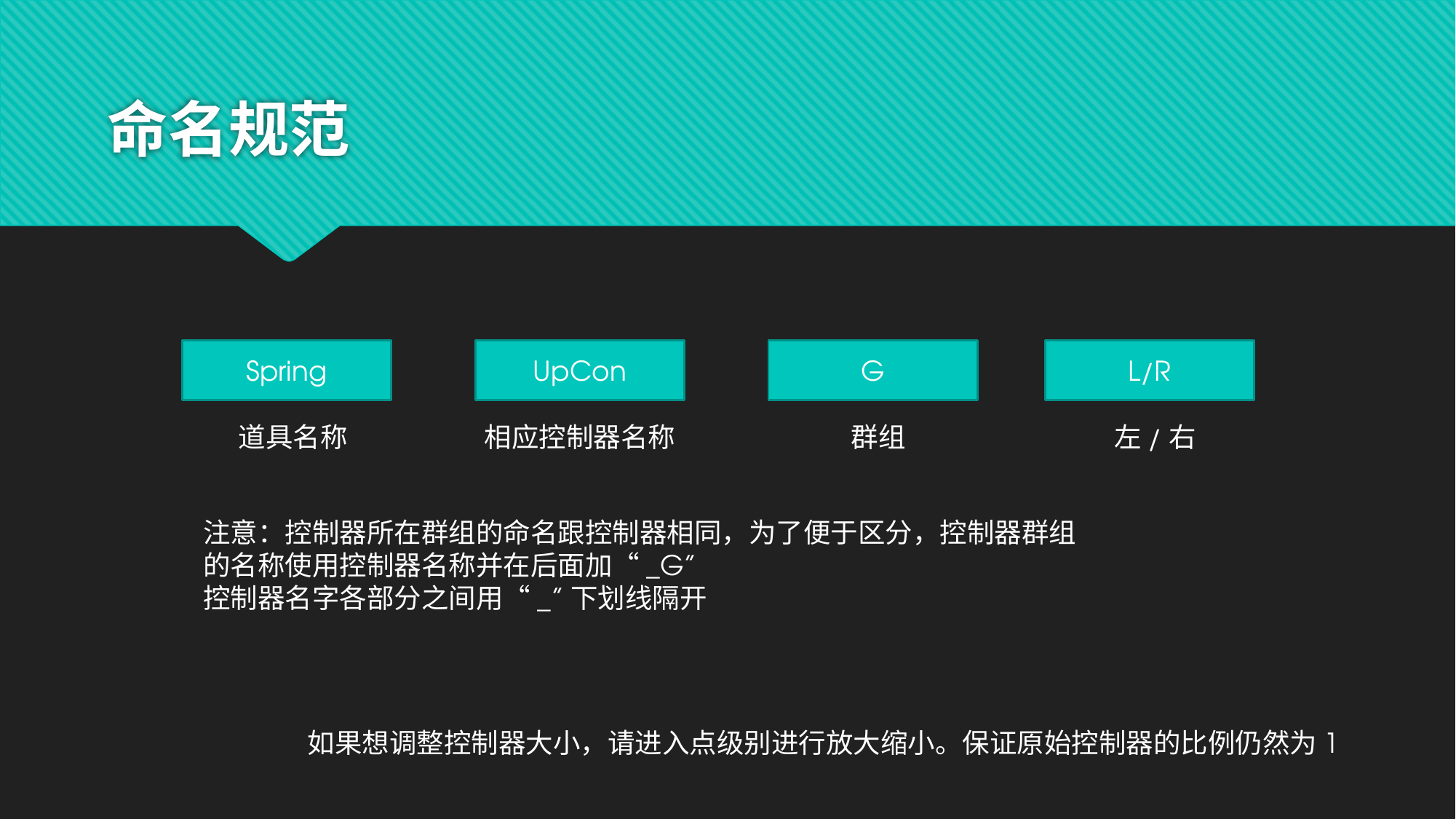

# 命名规范
Spring
UpCon
G
L/R
道具名称
相应控制器名称
群组
左/右
注意：控制器所在群组的命名跟控制器相同，为了便于区分，控制器群组的名称使用控制器名称并在后面加“_G”
控制器名字各部分之间用“_”下划线隔开
如果想调整控制器大小，请进入点级别进行放大缩小。保证原始控制器的比例仍然为1